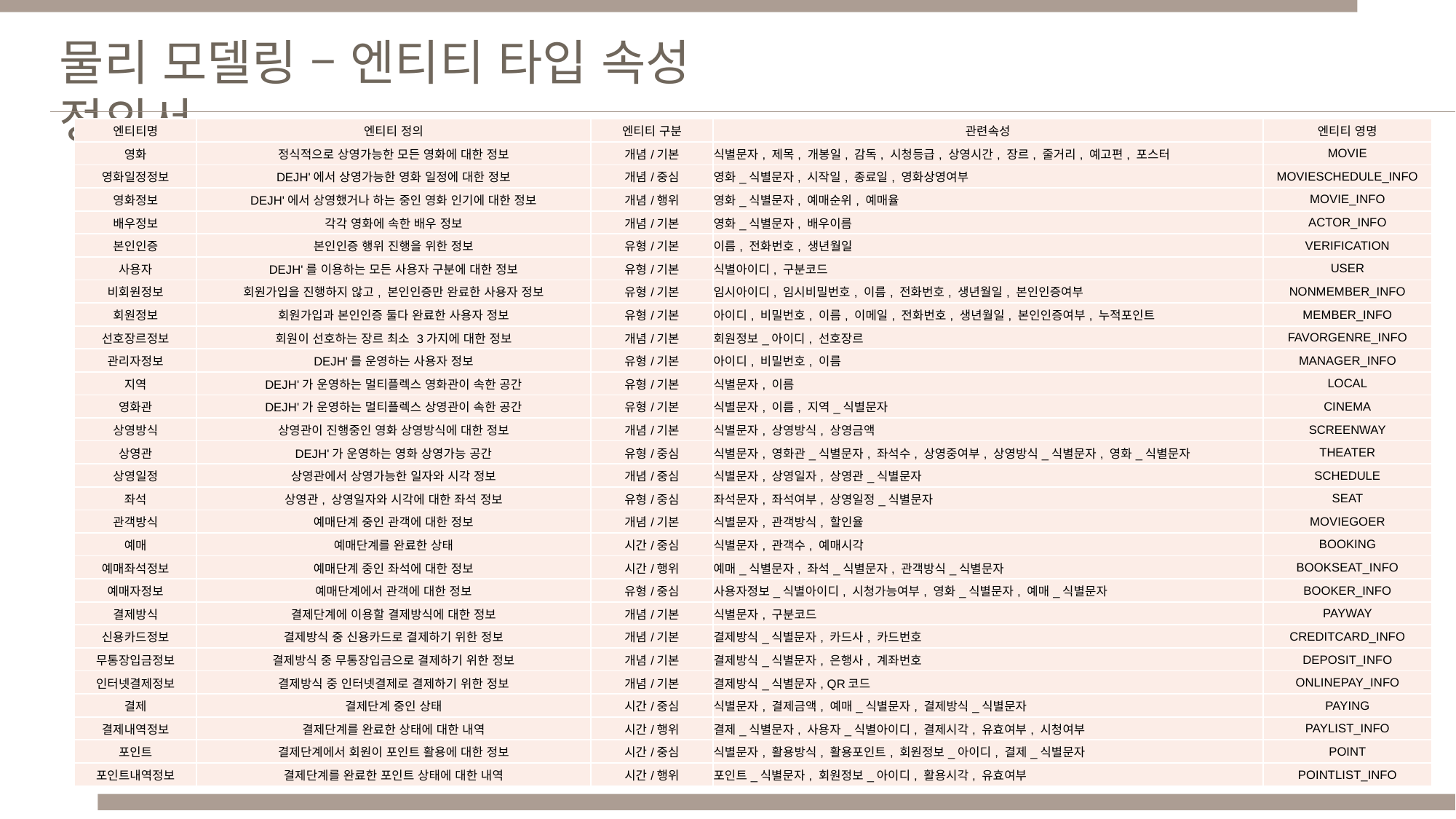

물리 모델링 – 엔티티 타입 속성 정의서
| 엔티티명 | 엔티티 정의 | 엔티티 구분 | 관련속성 | 엔티티 영명 |
| --- | --- | --- | --- | --- |
| 영화 | 정식적으로 상영가능한 모든 영화에 대한 정보 | 개념/기본 | 식별문자, 제목, 개봉일, 감독, 시청등급, 상영시간, 장르, 줄거리, 예고편, 포스터 | MOVIE |
| 영화일정정보 | DEJH'에서 상영가능한 영화 일정에 대한 정보 | 개념/중심 | 영화\_식별문자, 시작일, 종료일, 영화상영여부 | MOVIESCHEDULE\_INFO |
| 영화정보 | DEJH'에서 상영했거나 하는 중인 영화 인기에 대한 정보 | 개념/행위 | 영화\_식별문자, 예매순위, 예매율 | MOVIE\_INFO |
| 배우정보 | 각각 영화에 속한 배우 정보 | 개념/기본 | 영화\_식별문자, 배우이름 | ACTOR\_INFO |
| 본인인증 | 본인인증 행위 진행을 위한 정보 | 유형/기본 | 이름, 전화번호, 생년월일 | VERIFICATION |
| 사용자 | DEJH'를 이용하는 모든 사용자 구분에 대한 정보 | 유형/기본 | 식별아이디, 구분코드 | USER |
| 비회원정보 | 회원가입을 진행하지 않고, 본인인증만 완료한 사용자 정보 | 유형/기본 | 임시아이디, 임시비밀번호, 이름, 전화번호, 생년월일, 본인인증여부 | NONMEMBER\_INFO |
| 회원정보 | 회원가입과 본인인증 둘다 완료한 사용자 정보 | 유형/기본 | 아이디, 비밀번호, 이름, 이메일, 전화번호, 생년월일, 본인인증여부, 누적포인트 | MEMBER\_INFO |
| 선호장르정보 | 회원이 선호하는 장르 최소 3가지에 대한 정보 | 개념/기본 | 회원정보\_아이디, 선호장르 | FAVORGENRE\_INFO |
| 관리자정보 | DEJH'를 운영하는 사용자 정보 | 유형/기본 | 아이디, 비밀번호, 이름 | MANAGER\_INFO |
| 지역 | DEJH'가 운영하는 멀티플렉스 영화관이 속한 공간 | 유형/기본 | 식별문자, 이름 | LOCAL |
| 영화관 | DEJH'가 운영하는 멀티플렉스 상영관이 속한 공간 | 유형/기본 | 식별문자, 이름, 지역\_식별문자 | CINEMA |
| 상영방식 | 상영관이 진행중인 영화 상영방식에 대한 정보 | 개념/기본 | 식별문자, 상영방식, 상영금액 | SCREENWAY |
| 상영관 | DEJH'가 운영하는 영화 상영가능 공간 | 유형/중심 | 식별문자, 영화관\_식별문자, 좌석수, 상영중여부, 상영방식\_식별문자, 영화\_식별문자 | THEATER |
| 상영일정 | 상영관에서 상영가능한 일자와 시각 정보 | 개념/중심 | 식별문자, 상영일자, 상영관\_식별문자 | SCHEDULE |
| 좌석 | 상영관, 상영일자와 시각에 대한 좌석 정보 | 유형/중심 | 좌석문자, 좌석여부, 상영일정\_식별문자 | SEAT |
| 관객방식 | 예매단계 중인 관객에 대한 정보 | 개념/기본 | 식별문자, 관객방식, 할인율 | MOVIEGOER |
| 예매 | 예매단계를 완료한 상태 | 시간/중심 | 식별문자, 관객수, 예매시각 | BOOKING |
| 예매좌석정보 | 예매단계 중인 좌석에 대한 정보 | 시간/행위 | 예매\_식별문자, 좌석\_식별문자, 관객방식\_식별문자 | BOOKSEAT\_INFO |
| 예매자정보 | 예매단계에서 관객에 대한 정보 | 유형/중심 | 사용자정보\_식별아이디, 시청가능여부, 영화\_식별문자, 예매\_식별문자 | BOOKER\_INFO |
| 결제방식 | 결제단계에 이용할 결제방식에 대한 정보 | 개념/기본 | 식별문자, 구분코드 | PAYWAY |
| 신용카드정보 | 결제방식 중 신용카드로 결제하기 위한 정보 | 개념/기본 | 결제방식\_식별문자, 카드사, 카드번호 | CREDITCARD\_INFO |
| 무통장입금정보 | 결제방식 중 무통장입금으로 결제하기 위한 정보 | 개념/기본 | 결제방식\_식별문자, 은행사, 계좌번호 | DEPOSIT\_INFO |
| 인터넷결제정보 | 결제방식 중 인터넷결제로 결제하기 위한 정보 | 개념/기본 | 결제방식\_식별문자, QR코드 | ONLINEPAY\_INFO |
| 결제 | 결제단계 중인 상태 | 시간/중심 | 식별문자, 결제금액, 예매\_식별문자, 결제방식\_식별문자 | PAYING |
| 결제내역정보 | 결제단계를 완료한 상태에 대한 내역 | 시간/행위 | 결제\_식별문자, 사용자\_식별아이디, 결제시각, 유효여부, 시청여부 | PAYLIST\_INFO |
| 포인트 | 결제단계에서 회원이 포인트 활용에 대한 정보 | 시간/중심 | 식별문자, 활용방식, 활용포인트, 회원정보\_아이디, 결제\_식별문자 | POINT |
| 포인트내역정보 | 결제단계를 완료한 포인트 상태에 대한 내역 | 시간/행위 | 포인트\_식별문자, 회원정보\_아이디, 활용시각, 유효여부 | POINTLIST\_INFO |